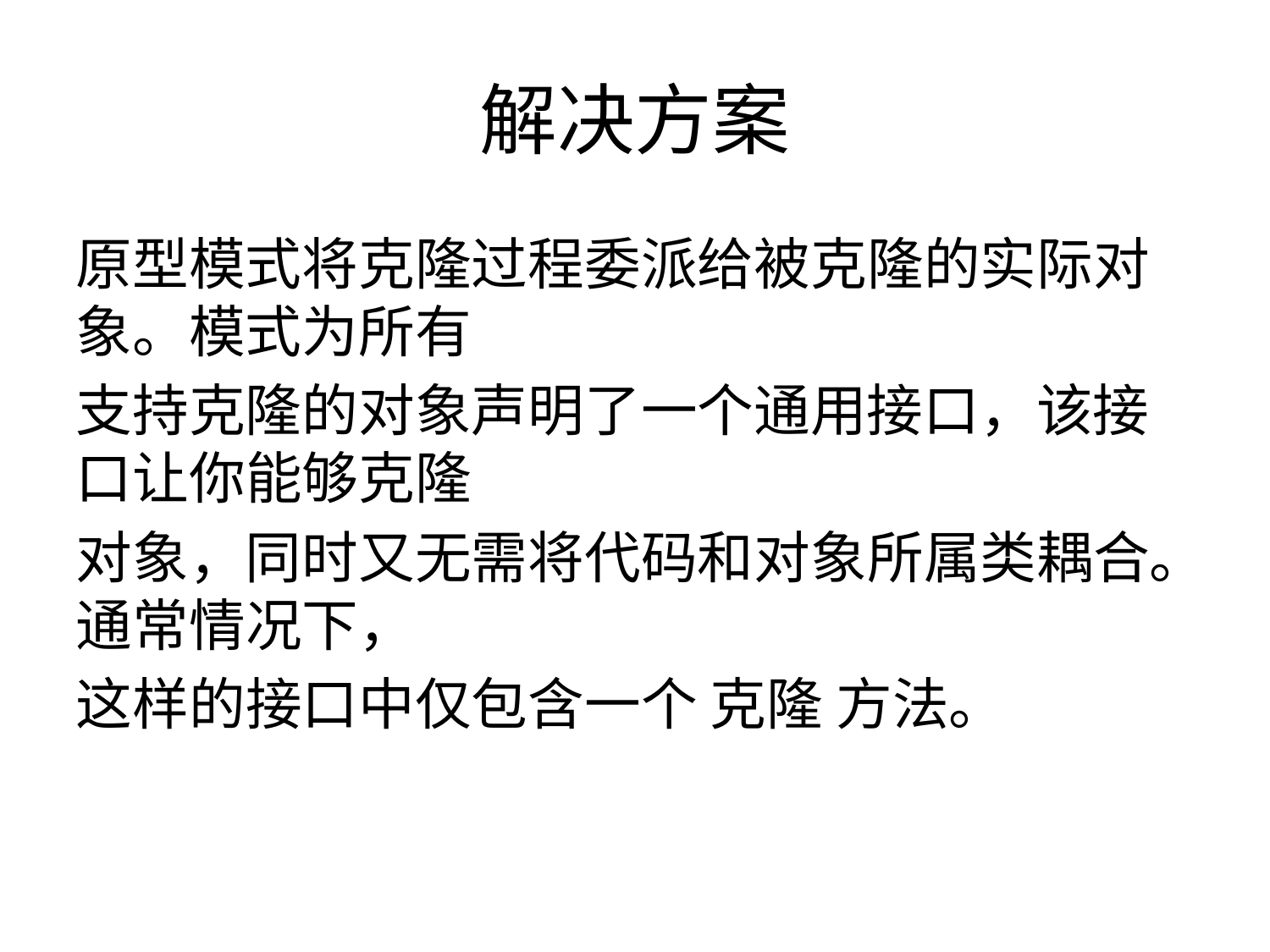

# 解决方案
原型模式将克隆过程委派给被克隆的实际对象。模式为所有
支持克隆的对象声明了一个通用接口，该接口让你能够克隆
对象，同时又无需将代码和对象所属类耦合。通常情况下，
这样的接口中仅包含一个 克隆 方法。